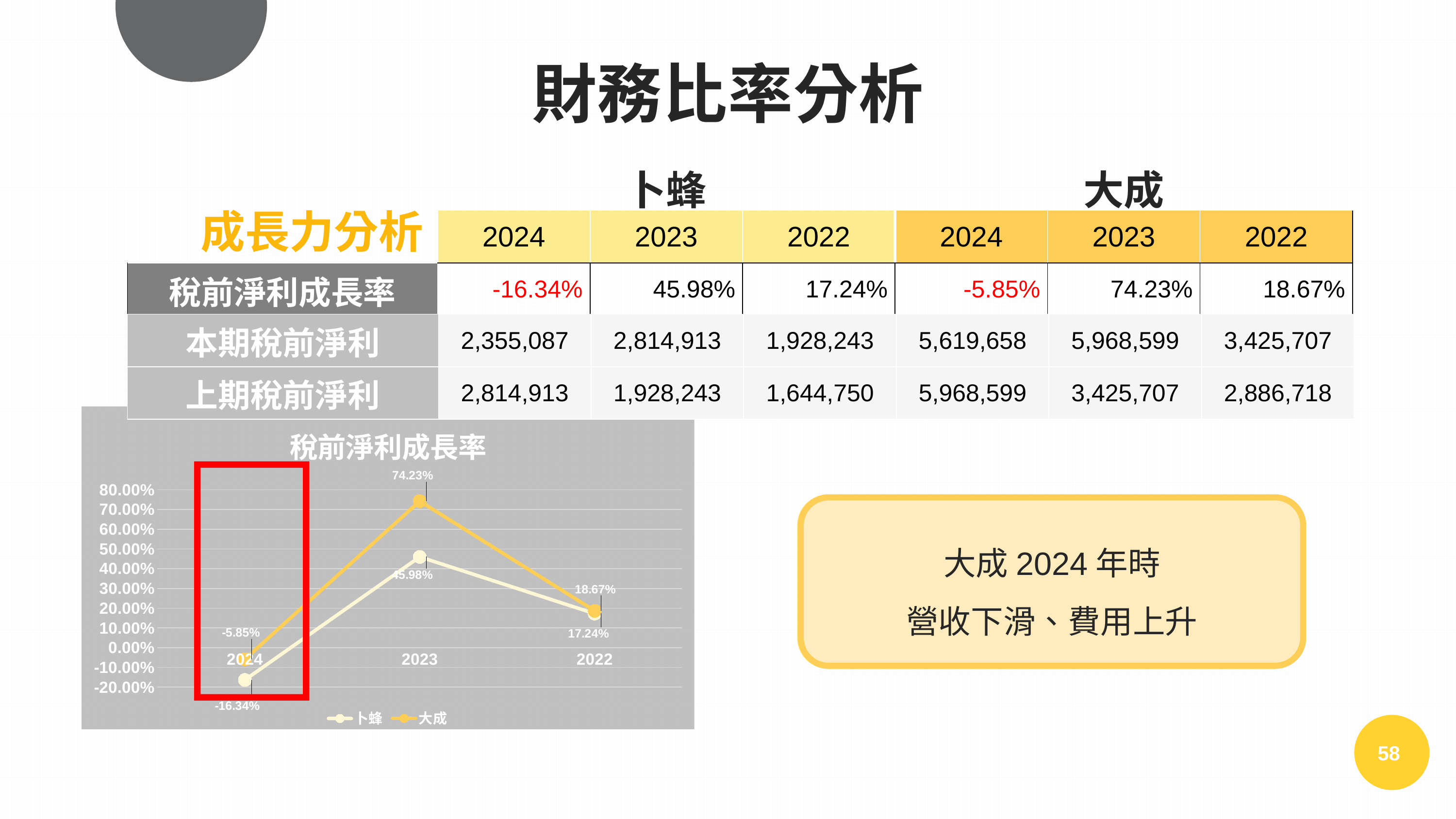

財務比率分析
|  | 卜蜂 |  |  | 大成 |  |  |
| --- | --- | --- | --- | --- | --- | --- |
|  | 2024 | 2023 | 2022 | 2024 | 2023 | 2022 |
| 稅前淨利成長率 | -16.34% | 45.98% | 17.24% | -5.85% | 74.23% | 18.67% |
成長力分析
| 本期稅前淨利 | 2,355,087 | 2,814,913 | 1,928,243 | 5,619,658 | 5,968,599 | 3,425,707 |
| --- | --- | --- | --- | --- | --- | --- |
| 上期稅前淨利 | 2,814,913 | 1,928,243 | 1,644,750 | 5,968,599 | 3,425,707 | 2,886,718 |

### Chart: 稅前淨利成長率

| Category | 卜蜂 | 大成 |
|---|---|---|
| 2024 | -0.1634 | -0.0585 |
| 2023 | 0.4598 | 0.7423 |
| 2022 | 0.1724 | 0.1867 |
卜蜂2024年時資本支出的增加
是為了擴建廠房
大成2024年時
營收下滑、費用上升

58